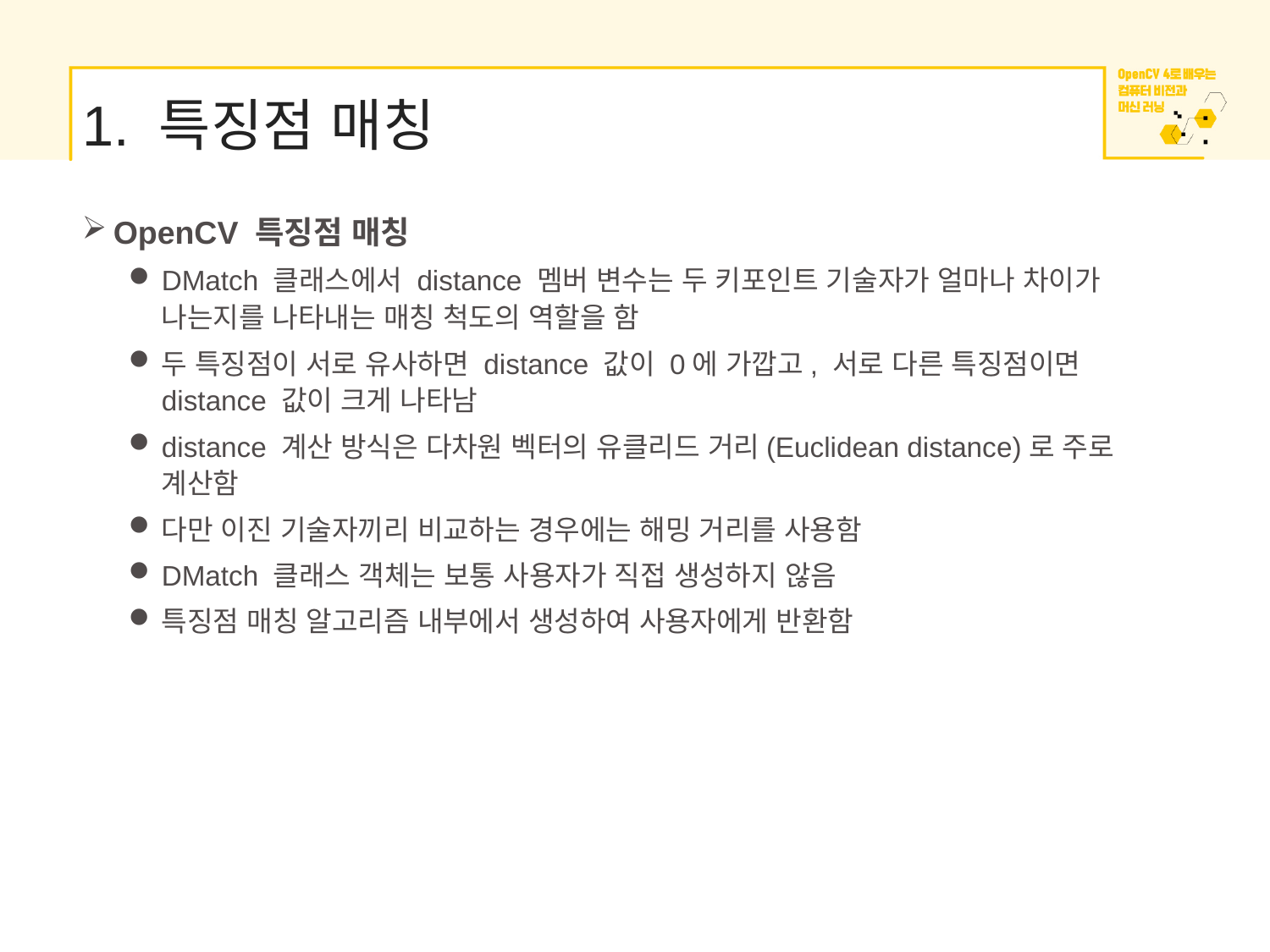

# 1. 특징점 매칭
OpenCV 특징점 매칭
DMatch 클래스에서 distance 멤버 변수는 두 키포인트 기술자가 얼마나 차이가 나는지를 나타내는 매칭 척도의 역할을 함
두 특징점이 서로 유사하면 distance 값이 0에 가깝고, 서로 다른 특징점이면 distance 값이 크게 나타남
distance 계산 방식은 다차원 벡터의 유클리드 거리(Euclidean distance)로 주로 계산함
다만 이진 기술자끼리 비교하는 경우에는 해밍 거리를 사용함
DMatch 클래스 객체는 보통 사용자가 직접 생성하지 않음
특징점 매칭 알고리즘 내부에서 생성하여 사용자에게 반환함